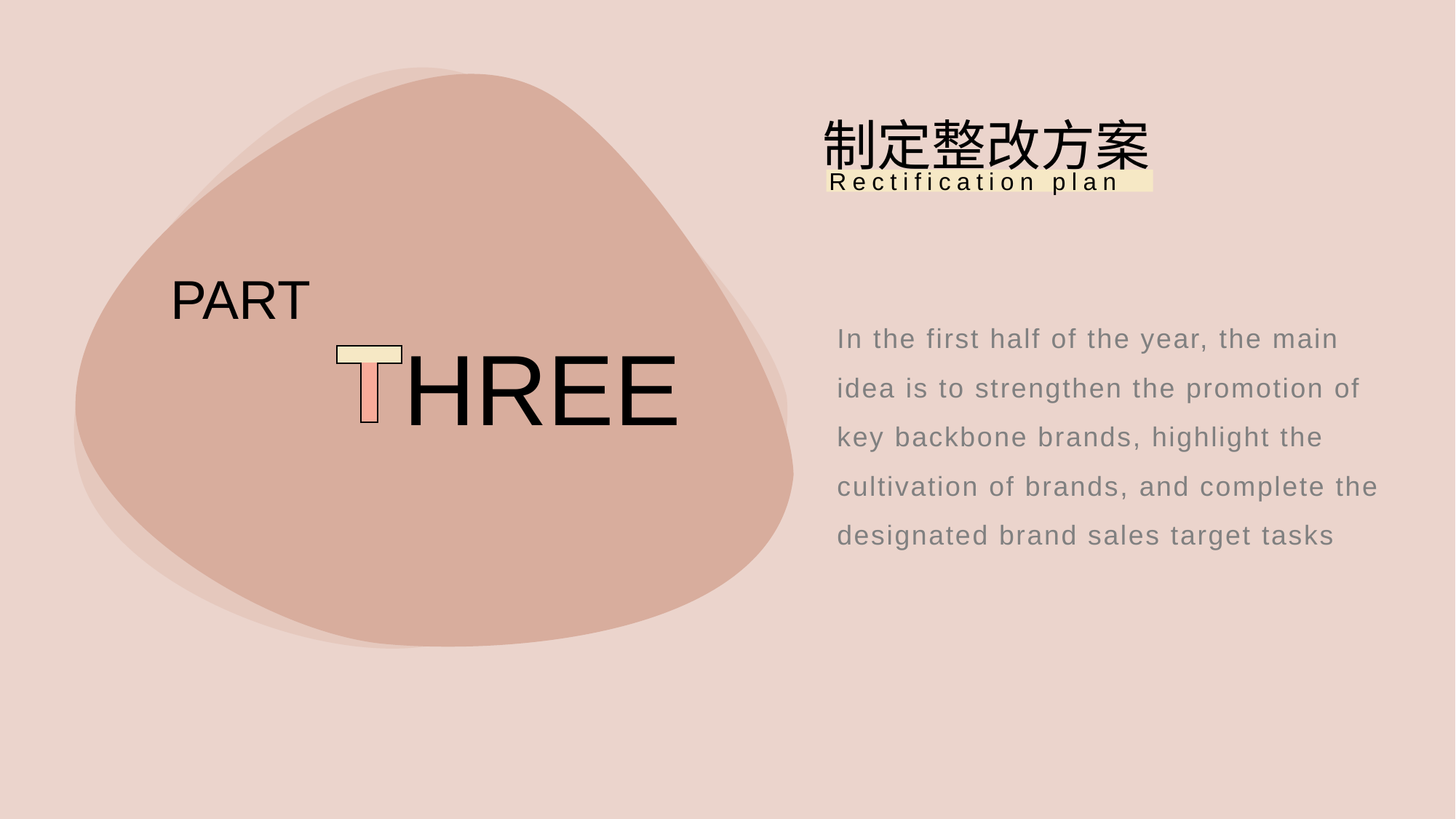

制定整改方案
Rectification plan

PART
HREE

In the first half of the year, the main idea is to strengthen the promotion of key backbone brands, highlight the cultivation of brands, and complete the designated brand sales target tasks